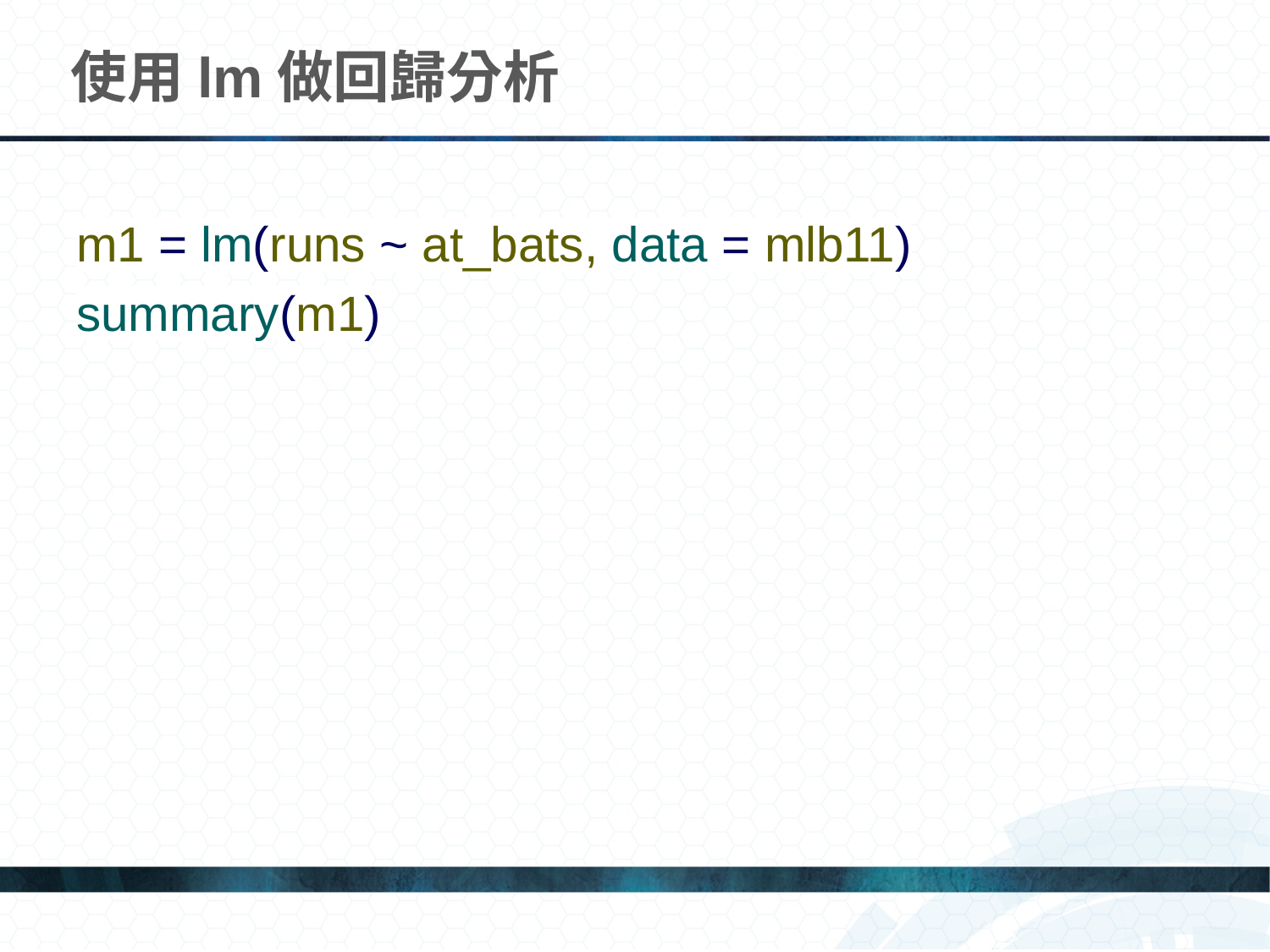

# 使用lm做回歸分析
m1 = lm(runs ~ at_bats, data = mlb11)
summary(m1)